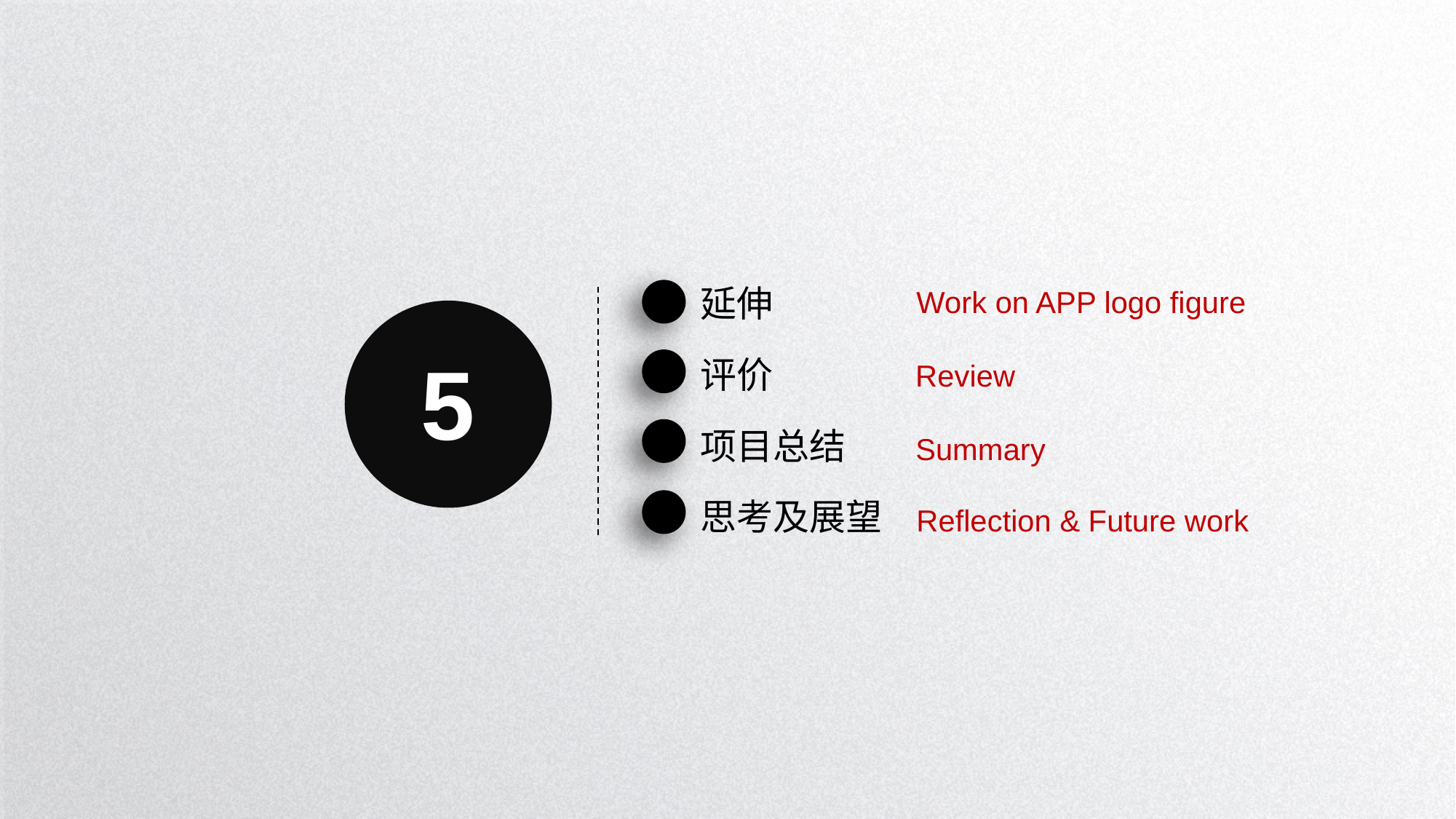

延伸
Work on APP logo figure

5
评价

Review
项目总结

Summary
思考及展望

Reflection & Future work
延时符